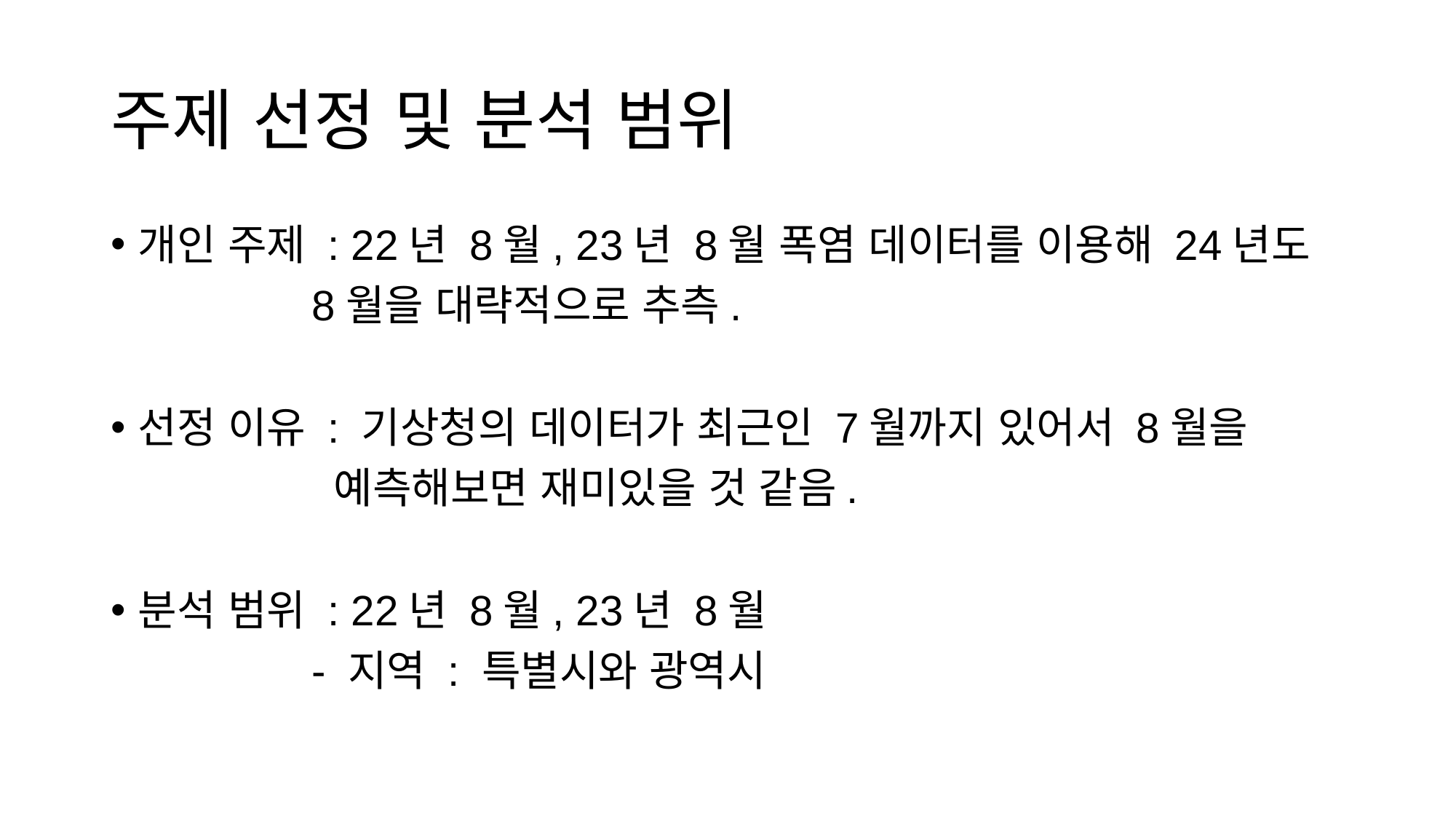

# 주제 선정 및 분석 범위
개인 주제 : 22년 8월, 23년 8월 폭염 데이터를 이용해 24년도
                 8월을 대략적으로 추측.

선정 이유 : 기상청의 데이터가 최근인 7월까지 있어서 8월을
                  예측해보면 재미있을 것 같음.

분석 범위 : 22년 8월, 23년 8월
                 - 지역 : 특별시와 광역시